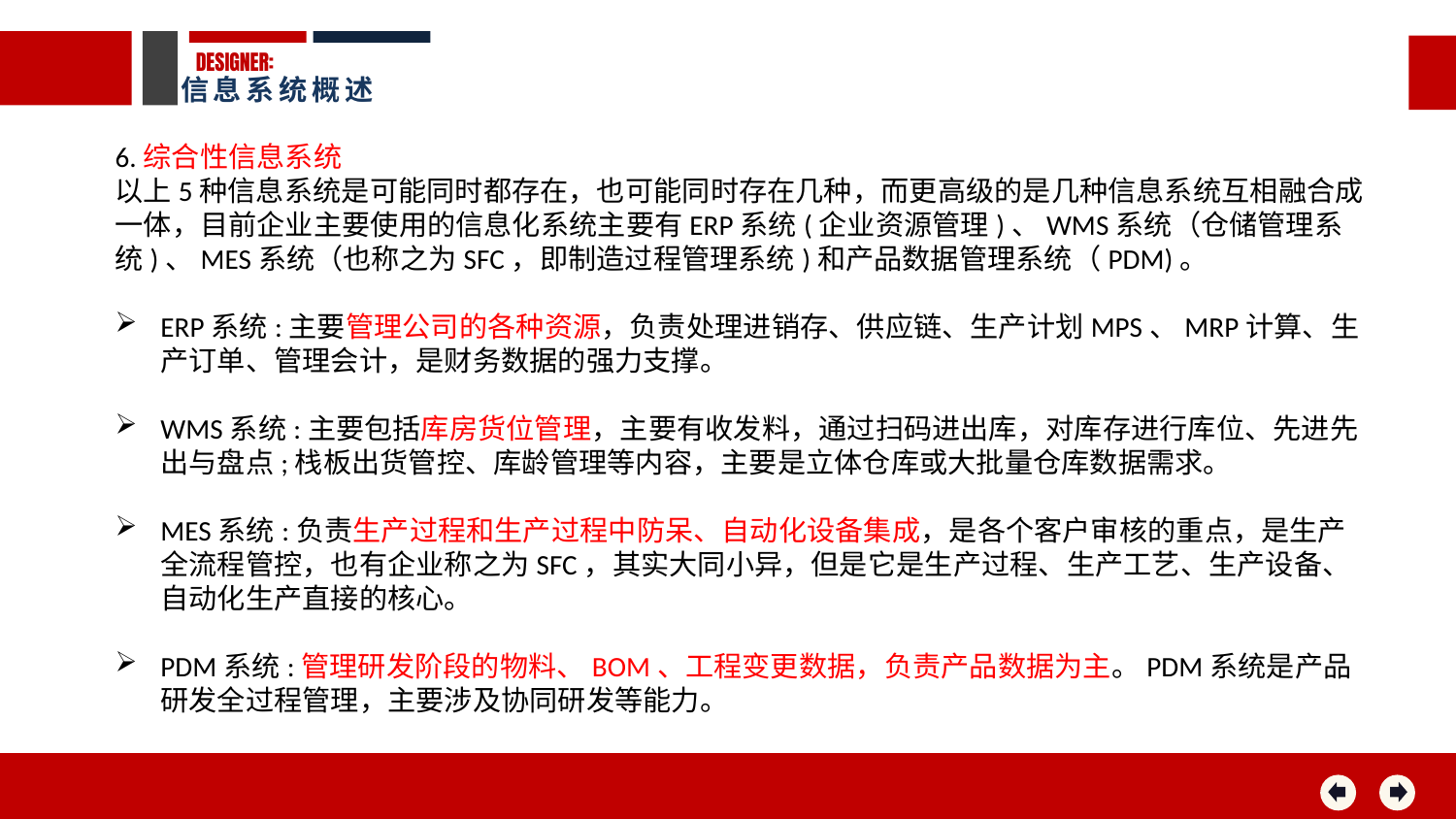

DESIGNER:
信息系统概述
6.综合性信息系统
以上5种信息系统是可能同时都存在，也可能同时存在几种，而更高级的是几种信息系统互相融合成一体，目前企业主要使用的信息化系统主要有ERP系统(企业资源管理)、WMS系统（仓储管理系统)、MES系统（也称之为SFC，即制造过程管理系统)和产品数据管理系统（PDM)。

ERP系统:主要管理公司的各种资源，负责处理进销存、供应链、生产计划MPS、MRP计算、生产订单、管理会计，是财务数据的强力支撑。

WMS系统:主要包括库房货位管理，主要有收发料，通过扫码进出库，对库存进行库位、先进先出与盘点;栈板出货管控、库龄管理等内容，主要是立体仓库或大批量仓库数据需求。

MES系统:负责生产过程和生产过程中防呆、自动化设备集成，是各个客户审核的重点，是生产全流程管控，也有企业称之为SFC，其实大同小异，但是它是生产过程、生产工艺、生产设备、自动化生产直接的核心。

PDM系统:管理研发阶段的物料、BOM、工程变更数据，负责产品数据为主。PDM系统是产品研发全过程管理，主要涉及协同研发等能力。